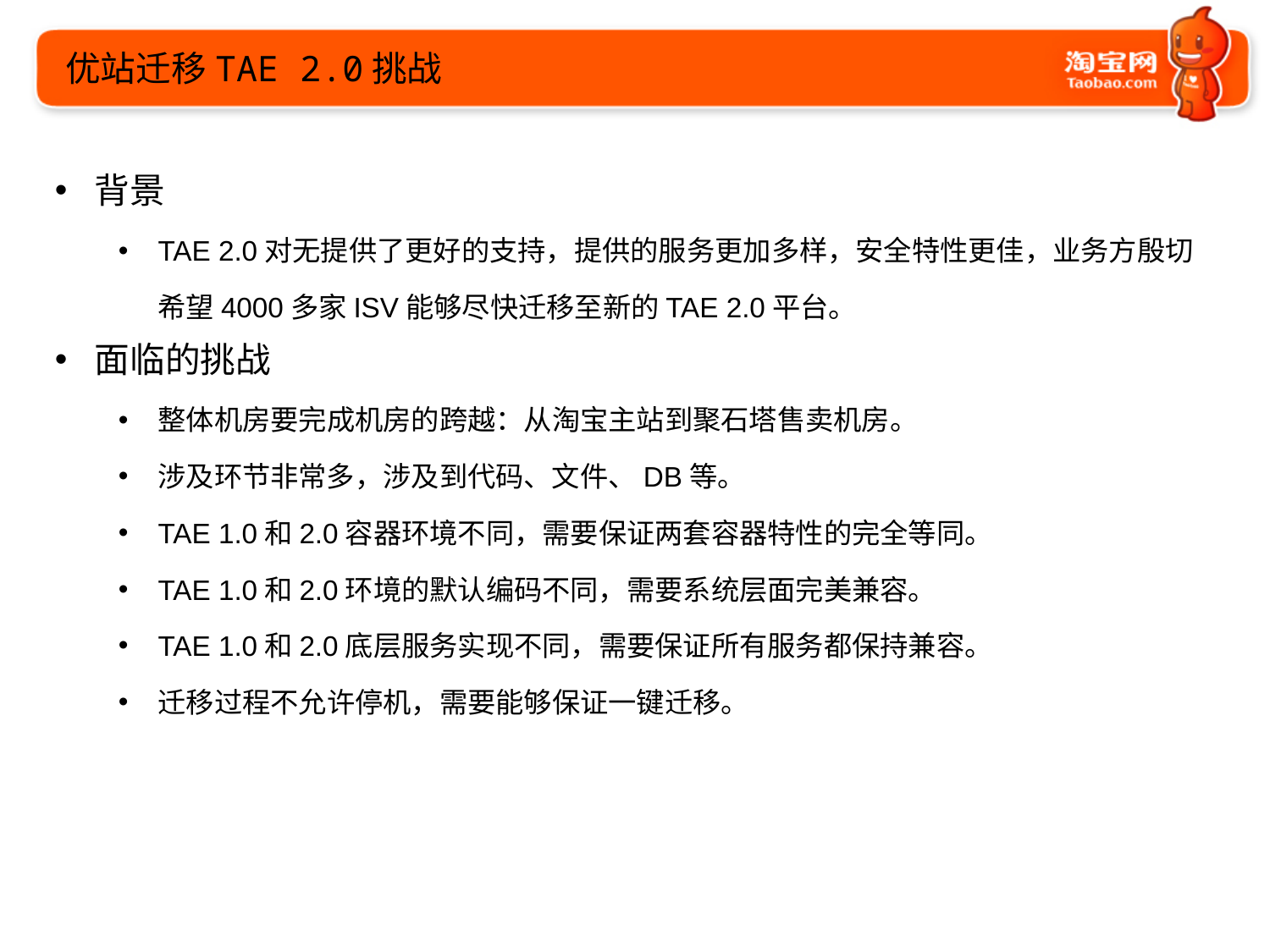

优站迁移TAE 2.0挑战
背景
TAE 2.0对无提供了更好的支持，提供的服务更加多样，安全特性更佳，业务方殷切希望4000多家ISV能够尽快迁移至新的TAE 2.0平台。
面临的挑战
整体机房要完成机房的跨越：从淘宝主站到聚石塔售卖机房。
涉及环节非常多，涉及到代码、文件、DB等。
TAE 1.0和2.0容器环境不同，需要保证两套容器特性的完全等同。
TAE 1.0和2.0环境的默认编码不同，需要系统层面完美兼容。
TAE 1.0和2.0底层服务实现不同，需要保证所有服务都保持兼容。
迁移过程不允许停机，需要能够保证一键迁移。